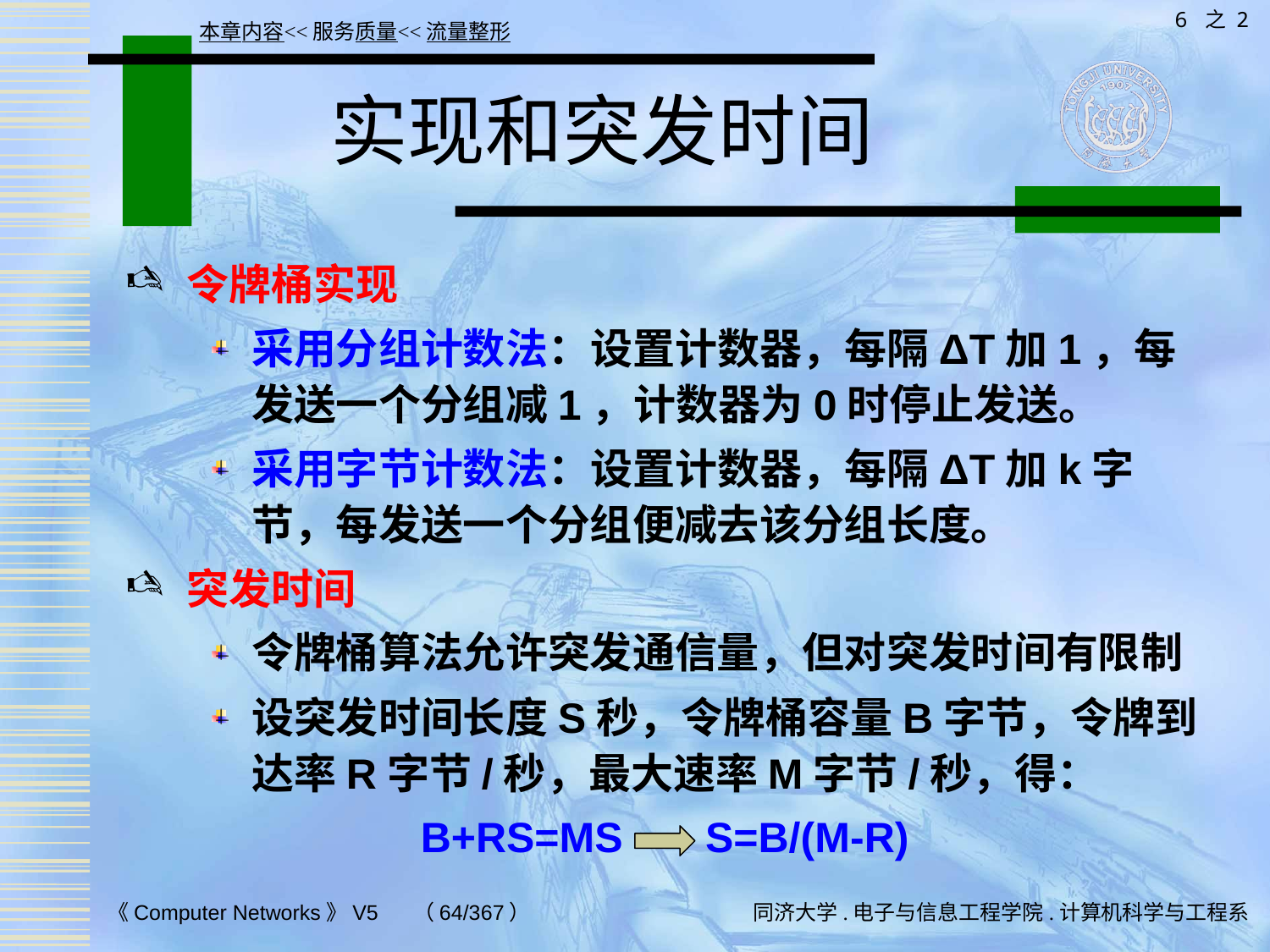

6 之 2
本章内容<<服务质量<<流量整形
# 实现和突发时间
令牌桶实现
采用分组计数法：设置计数器，每隔ΔT加1，每发送一个分组减1，计数器为0时停止发送。
采用字节计数法：设置计数器，每隔ΔT加k字节，每发送一个分组便减去该分组长度。
突发时间
令牌桶算法允许突发通信量，但对突发时间有限制
设突发时间长度S秒，令牌桶容量B字节，令牌到达率R字节/秒，最大速率M字节/秒，得：
B+RS=MS       S=B/(M-R)